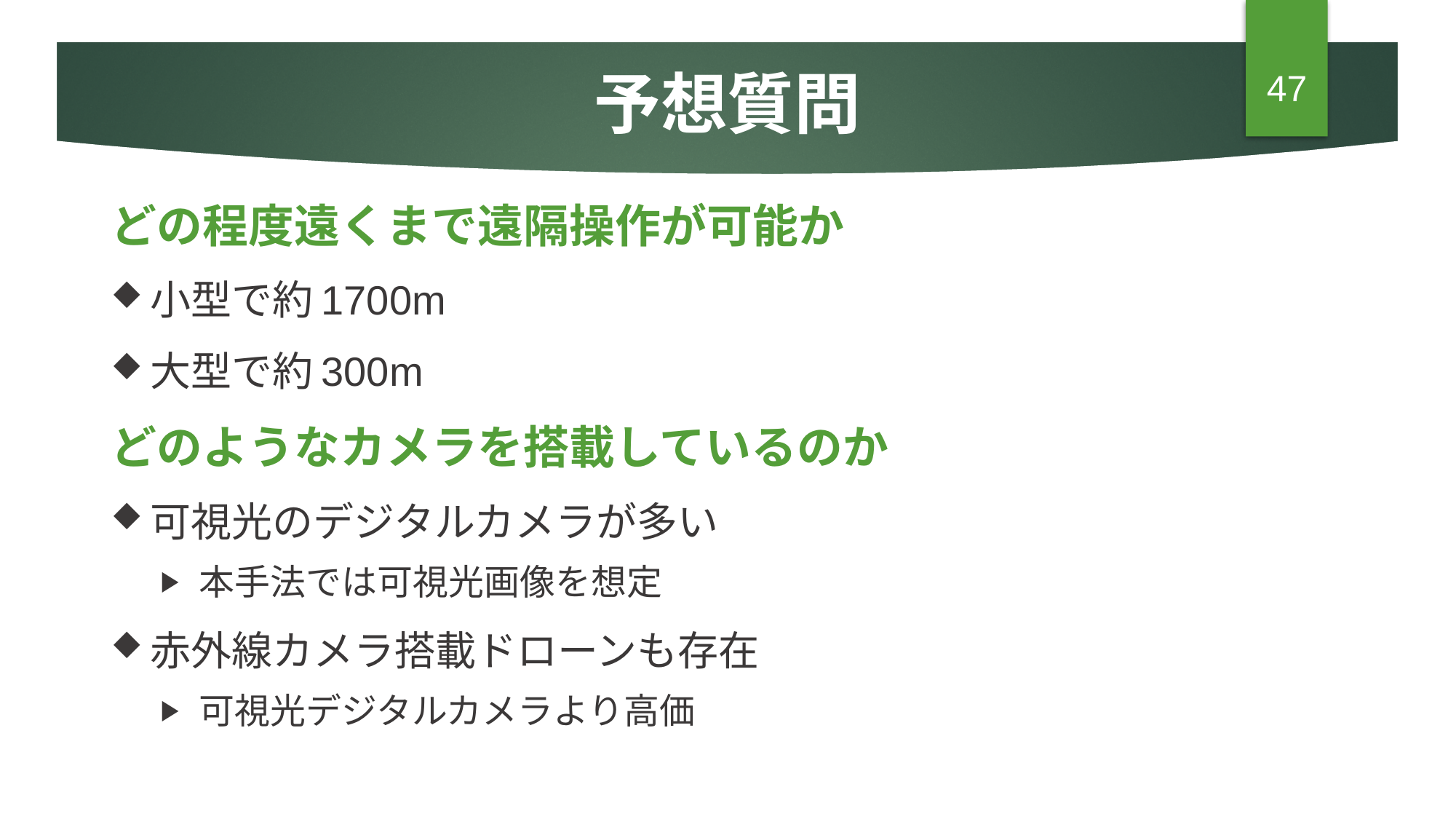

# 予想質問
47
どの程度遠くまで遠隔操作が可能か
小型で約1700m
大型で約300m
どのようなカメラを搭載しているのか
可視光のデジタルカメラが多い
本手法では可視光画像を想定
赤外線カメラ搭載ドローンも存在
可視光デジタルカメラより高価